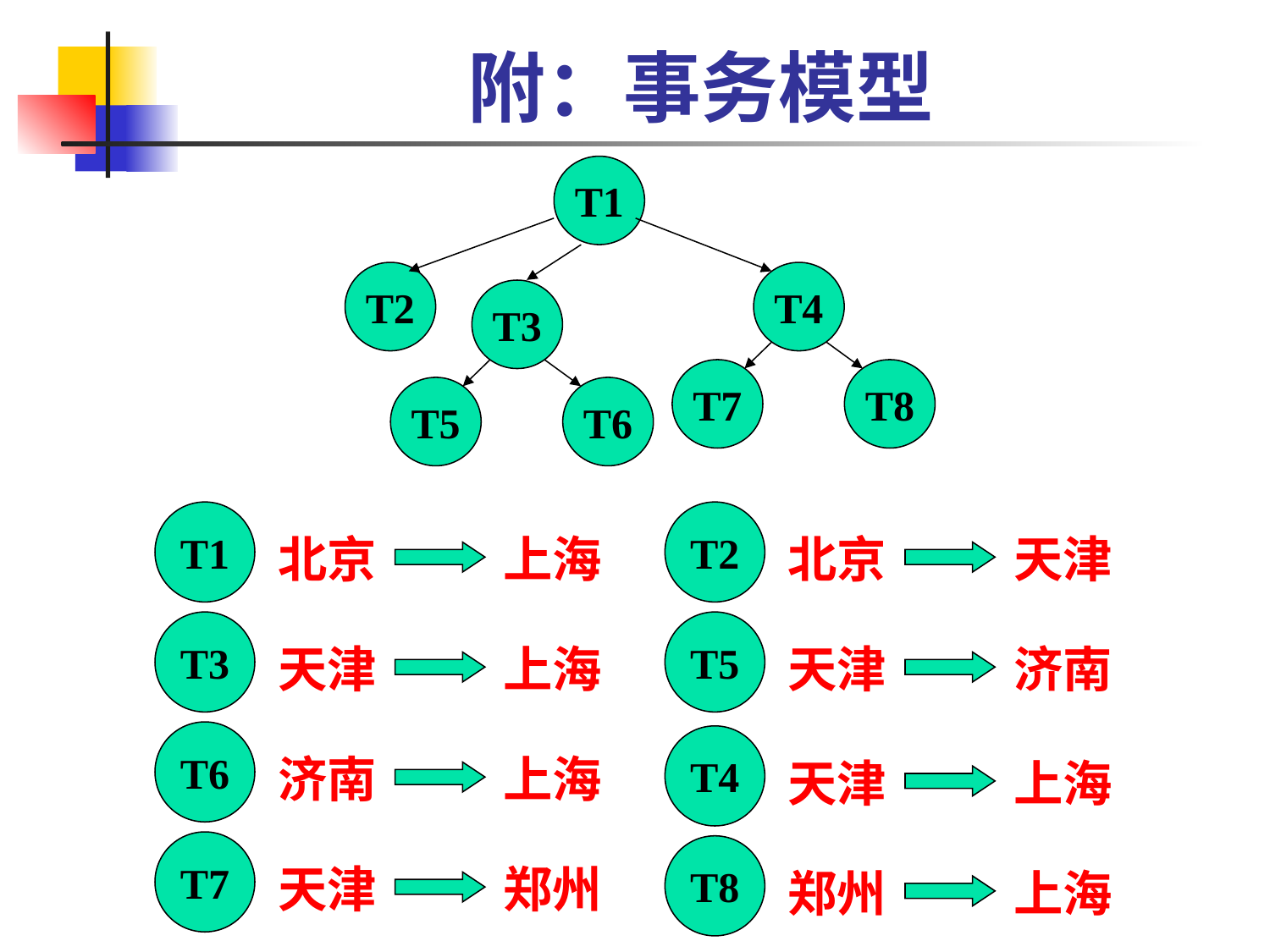

# 附：事务模型
T1

T2
T4
T3

T7
T8
T5
T6
T1
北京
上海

T2
北京
天津

T3
天津
上海

T5
天津
济南

T6
济南
上海

T4
天津
上海

T7
天津
郑州

T8
郑州
上海